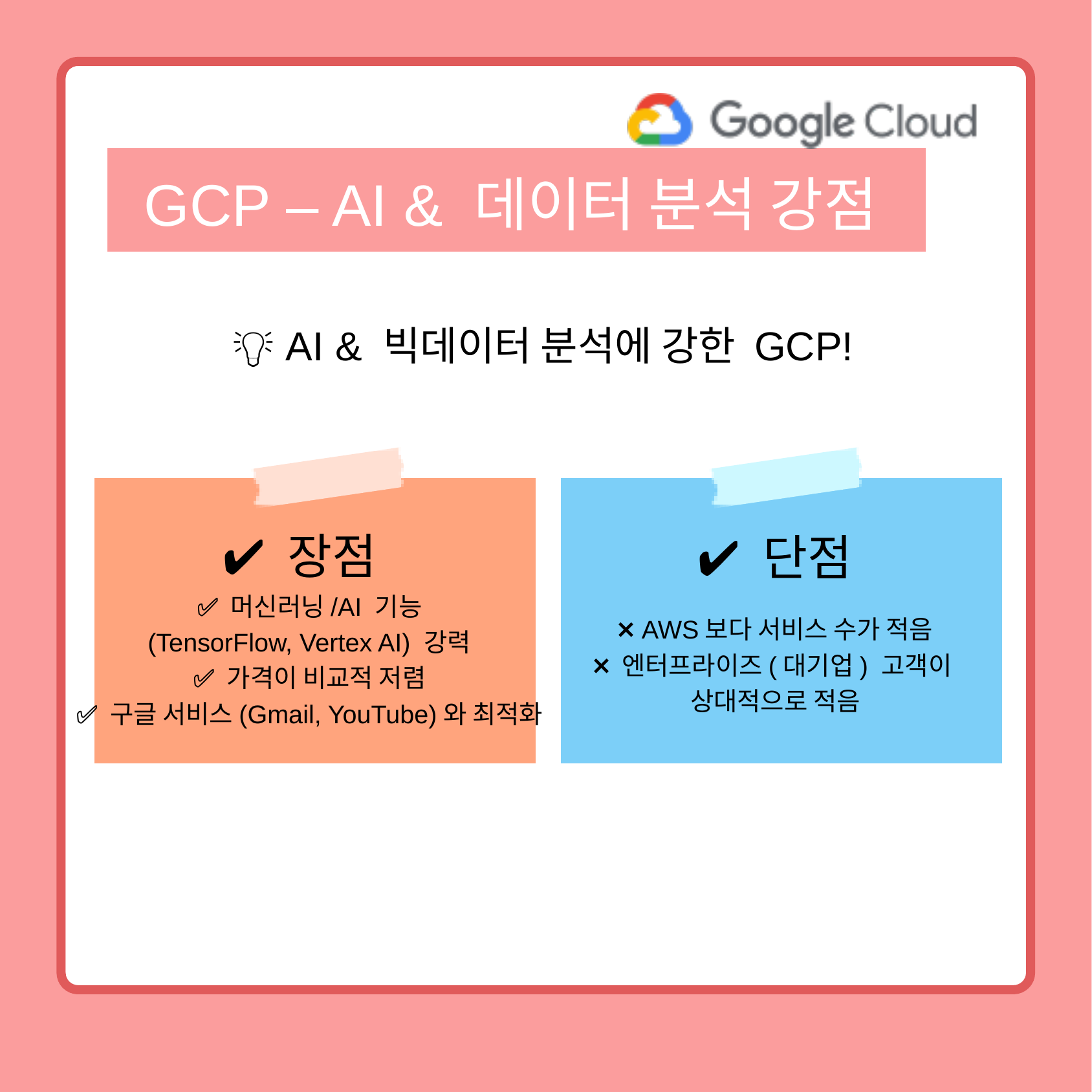

GCP – AI & 데이터 분석 강점
💡 AI & 빅데이터 분석에 강한 GCP!

✔ 장점
✔ 단점
✅ 머신러닝/AI 기능
(TensorFlow, Vertex AI) 강력
✅ 가격이 비교적 저렴
✅ 구글 서비스(Gmail, YouTube)와 최적화

❌ AWS보다 서비스 수가 적음
❌ 엔터프라이즈(대기업) 고객이
상대적으로 적음
여기는 본문입니다. 사진을 넣으셔도 됩니다 :)
위 소제목 뒤 배경은 소제목의 크기에 맞춰
너비를 조절해주세요! 아래 아이콘은 예시입니다.

IBM Plex Sans KR SemiBold 30pt